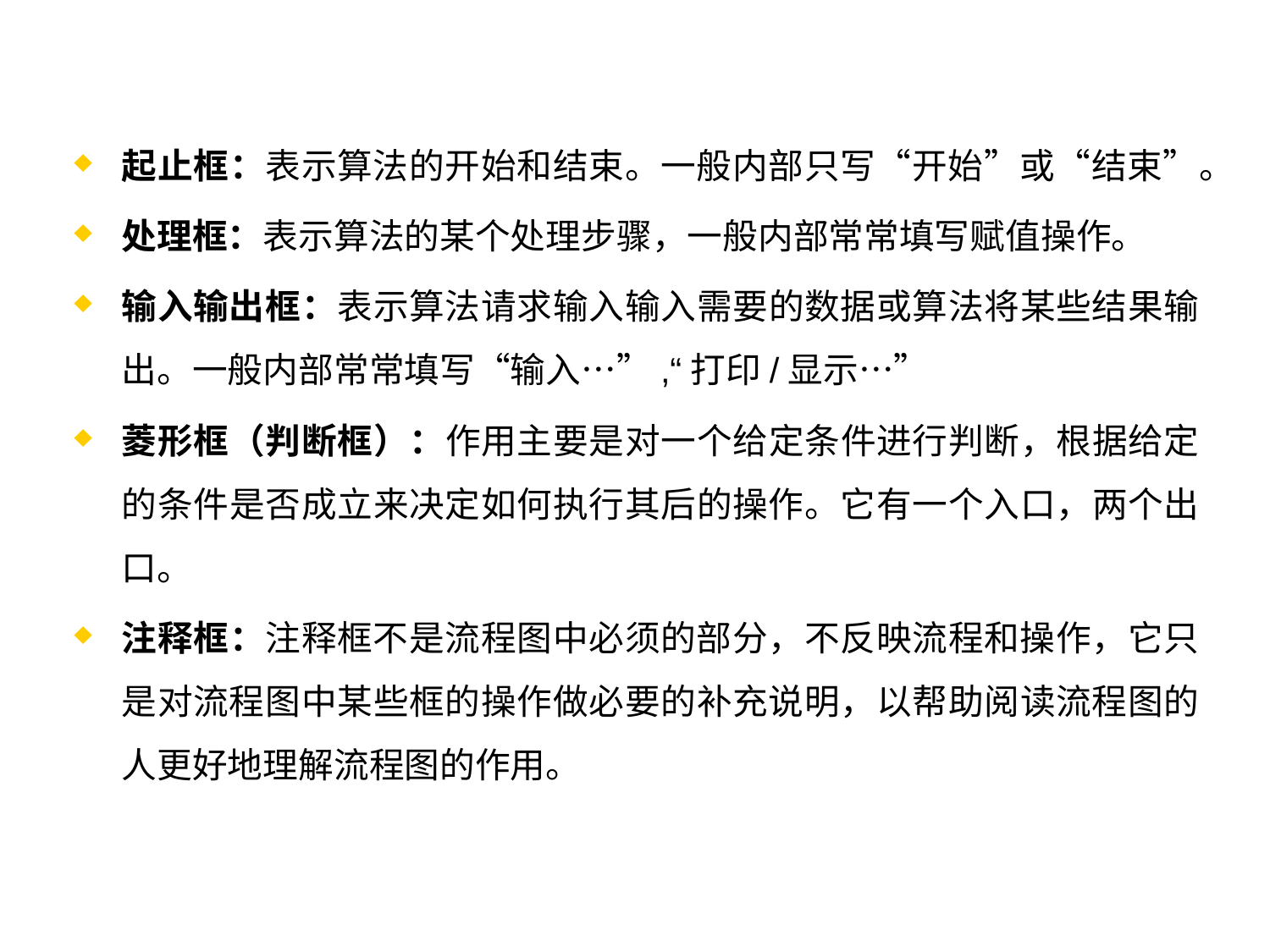

起止框：表示算法的开始和结束。一般内部只写“开始”或“结束”。
处理框：表示算法的某个处理步骤，一般内部常常填写赋值操作。
输入输出框：表示算法请求输入输入需要的数据或算法将某些结果输出。一般内部常常填写“输入…”,“打印/显示…”
菱形框（判断框）：作用主要是对一个给定条件进行判断，根据给定的条件是否成立来决定如何执行其后的操作。它有一个入口，两个出口。
注释框：注释框不是流程图中必须的部分，不反映流程和操作，它只是对流程图中某些框的操作做必要的补充说明，以帮助阅读流程图的人更好地理解流程图的作用。